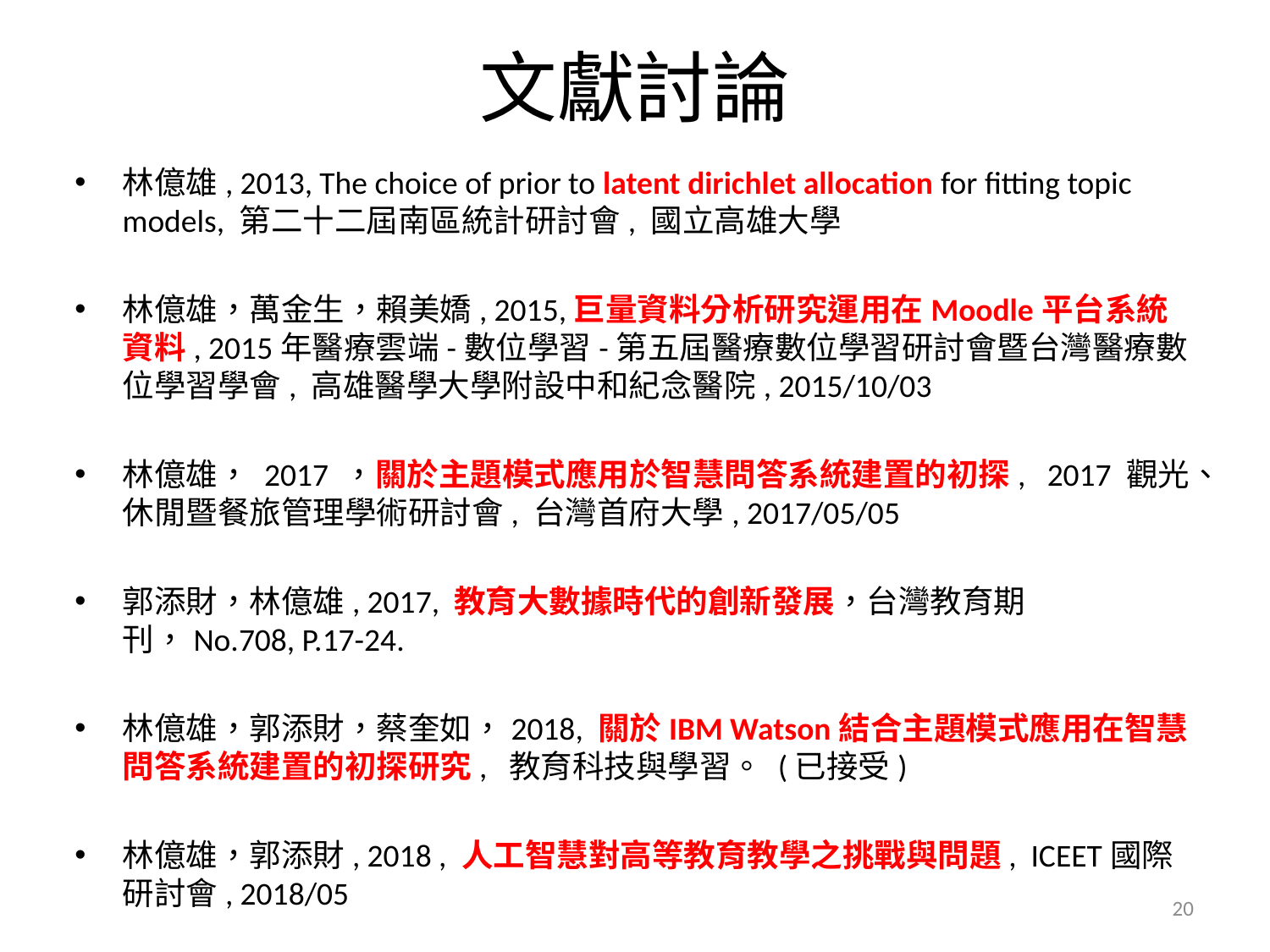

# 文獻討論
林億雄, 2013, The choice of prior to latent dirichlet allocation for fitting topic models, 第二十二屆南區統計研討會, 國立高雄大學

林億雄，萬金生，賴美嬌, 2015,巨量資料分析研究運用在Moodle平台系統資料, 2015年醫療雲端-數位學習-第五屆醫療數位學習研討會暨台灣醫療數位學習學會, 高雄醫學大學附設中和紀念醫院, 2015/10/03

林億雄， 2017 ，關於主題模式應用於智慧問答系統建置的初探,   2017 觀光、休閒暨餐旅管理學術研討會, 台灣首府大學, 2017/05/05

郭添財，林億雄, 2017, 教育大數據時代的創新發展，台灣教育期刊，No.708, P.17-24.

林億雄，郭添財，蔡奎如，2018, 關於IBM Watson結合主題模式應用在智慧問答系統建置的初探研究,  教育科技與學習。 (已接受)

林億雄，郭添財, 2018 , 人工智慧對高等教育教學之挑戰與問題,  ICEET國際研討會, 2018/05
20